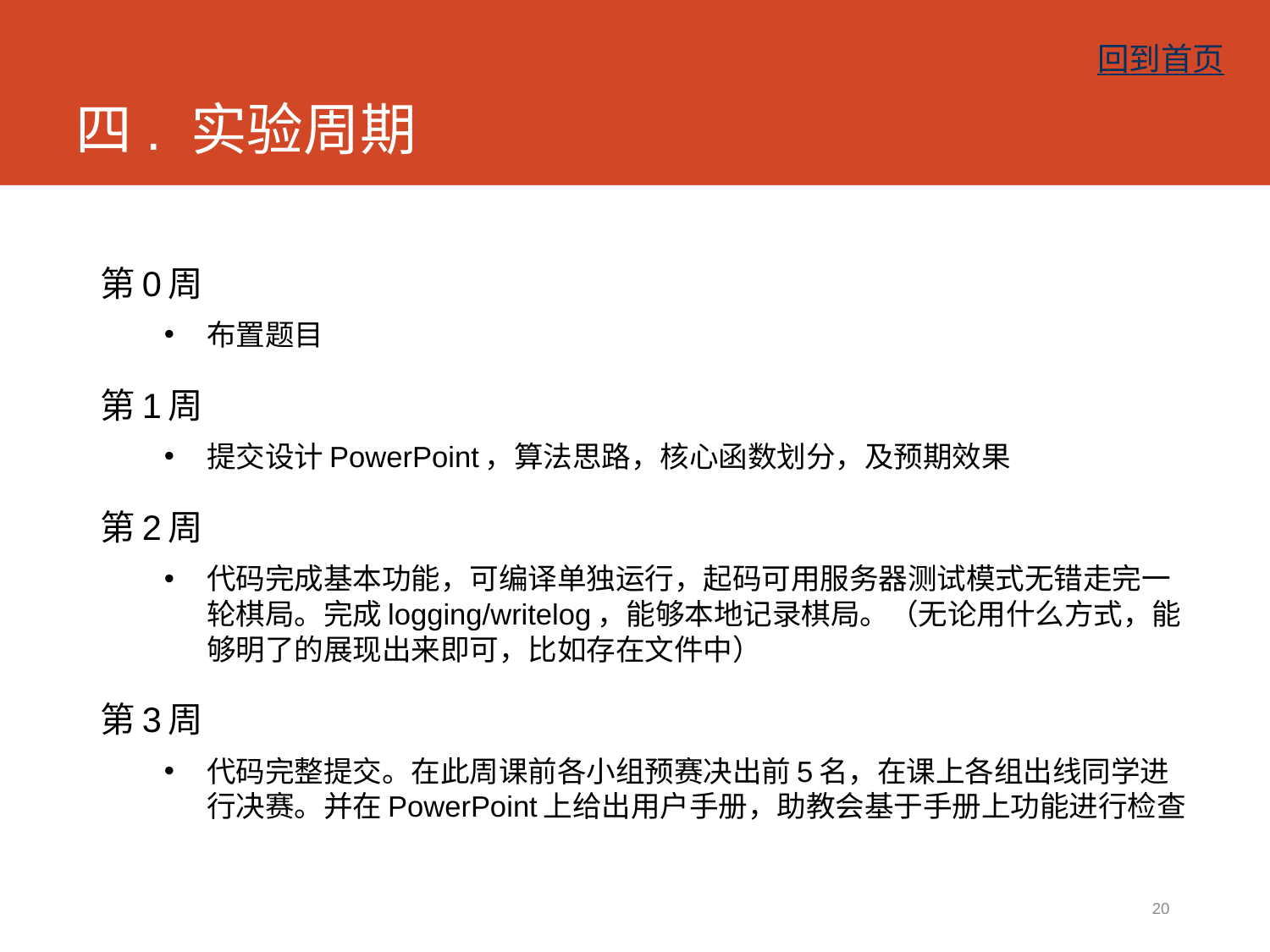

# 四. 实验周期
回到首页
第0周
布置题目
第1周
提交设计PowerPoint，算法思路，核心函数划分，及预期效果
第2周
代码完成基本功能，可编译单独运行，起码可用服务器测试模式无错走完一轮棋局。完成logging/writelog，能够本地记录棋局。（无论用什么方式，能够明了的展现出来即可，比如存在文件中）
第3周
代码完整提交。在此周课前各小组预赛决出前5名，在课上各组出线同学进行决赛。并在PowerPoint上给出用户手册，助教会基于手册上功能进行检查
20